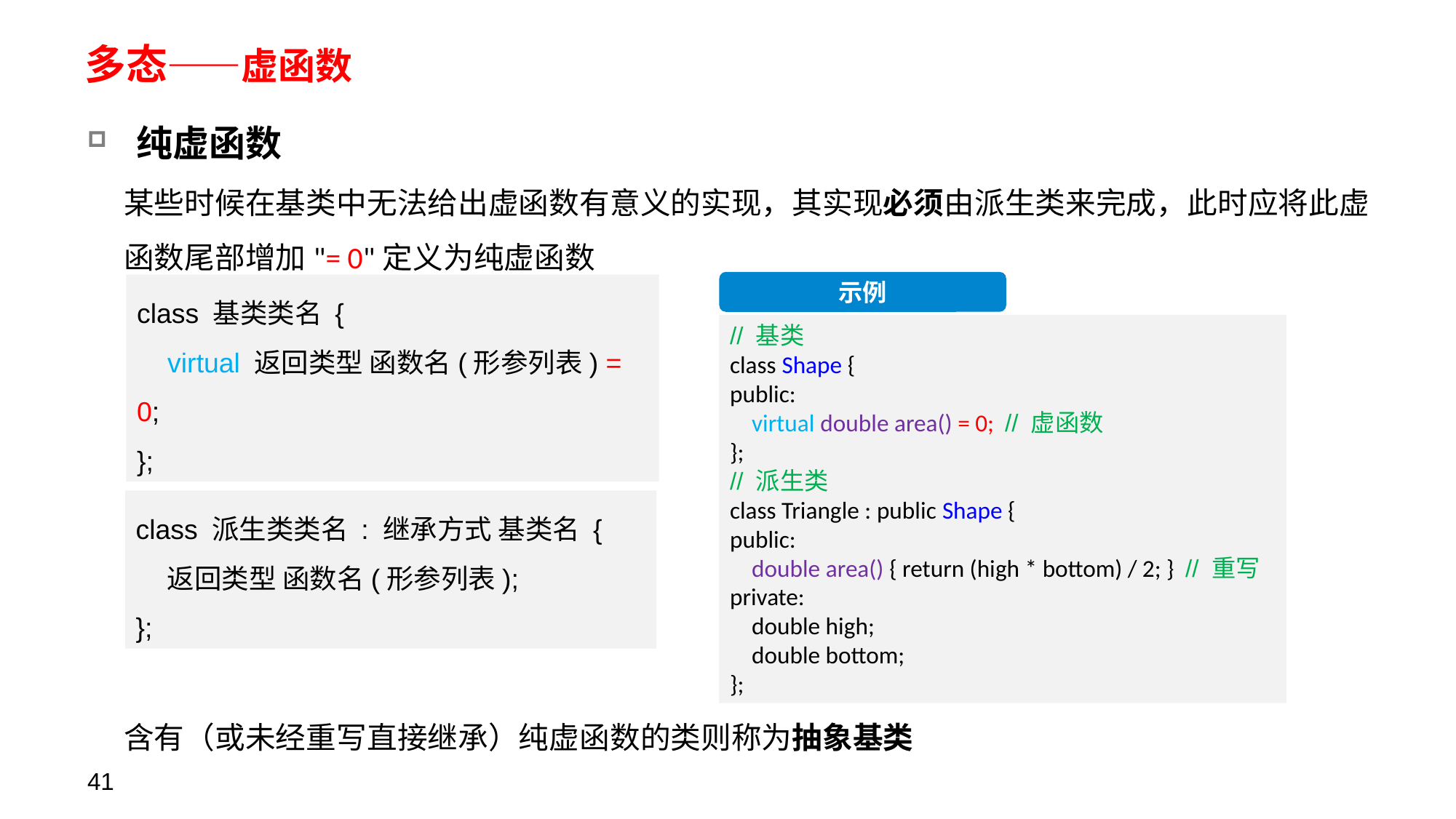

# 多态——虚函数
纯虚函数
某些时候在基类中无法给出虚函数有意义的实现，其实现必须由派生类来完成，此时应将此虚函数尾部增加"= 0"定义为纯虚函数
示例
// 基类
class Shape {
public:
    virtual double area() = 0;  // 虚函数
};
// 派生类
class Triangle : public Shape {
public:
    double area() { return (high * bottom) / 2; }  // 重写
private:
    double high;
    double bottom;
};
class 基类类名 {
    virtual 返回类型 函数名(形参列表) = 0;
};
class 派生类类名 : 继承方式 基类名 {
    返回类型 函数名(形参列表);
};
含有（或未经重写直接继承）纯虚函数的类则称为抽象基类
41